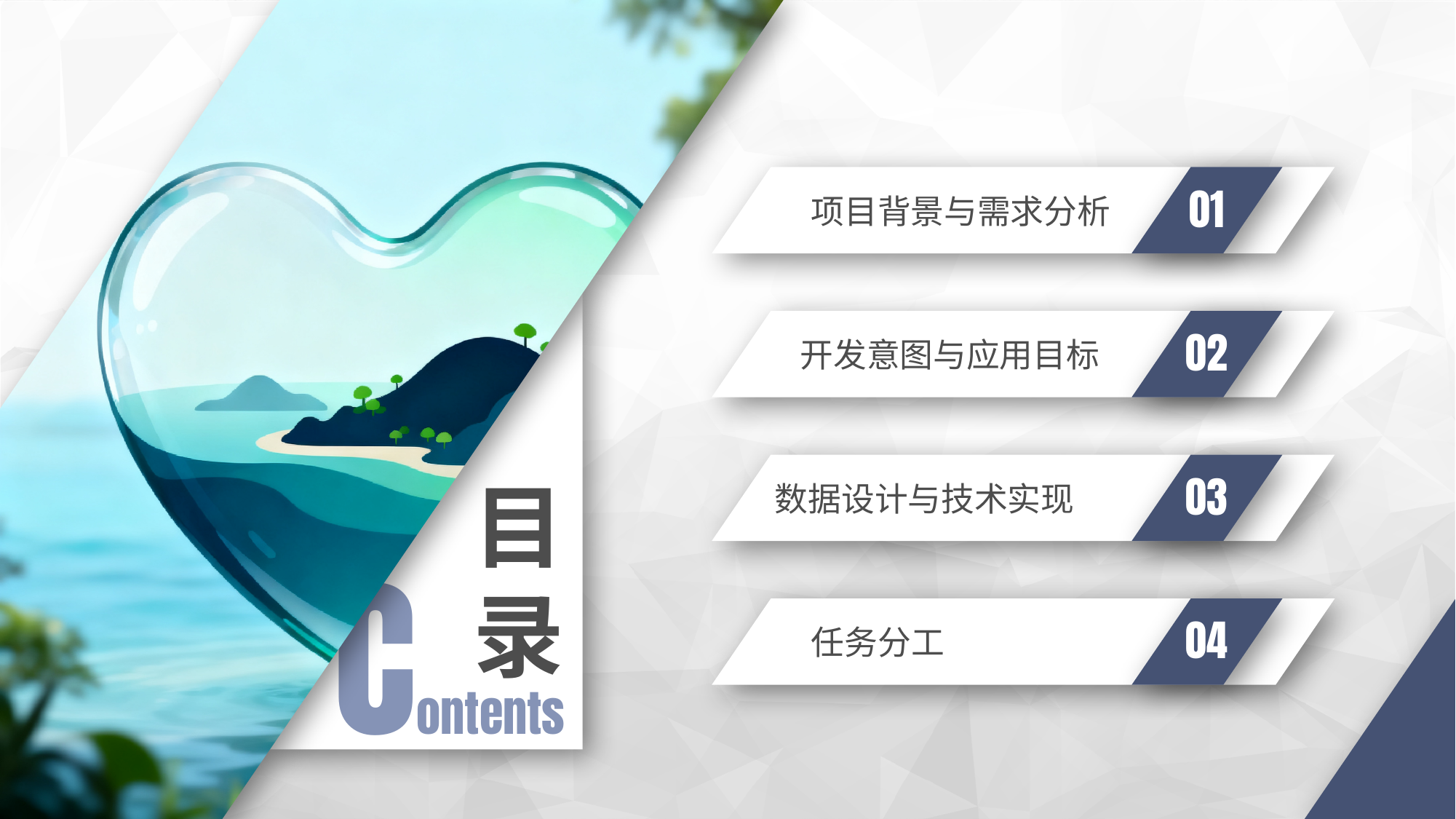

01
项目背景与需求分析

目录
Contents

02
开发意图与应用目标

03
数据设计与技术实现

04

任务分工